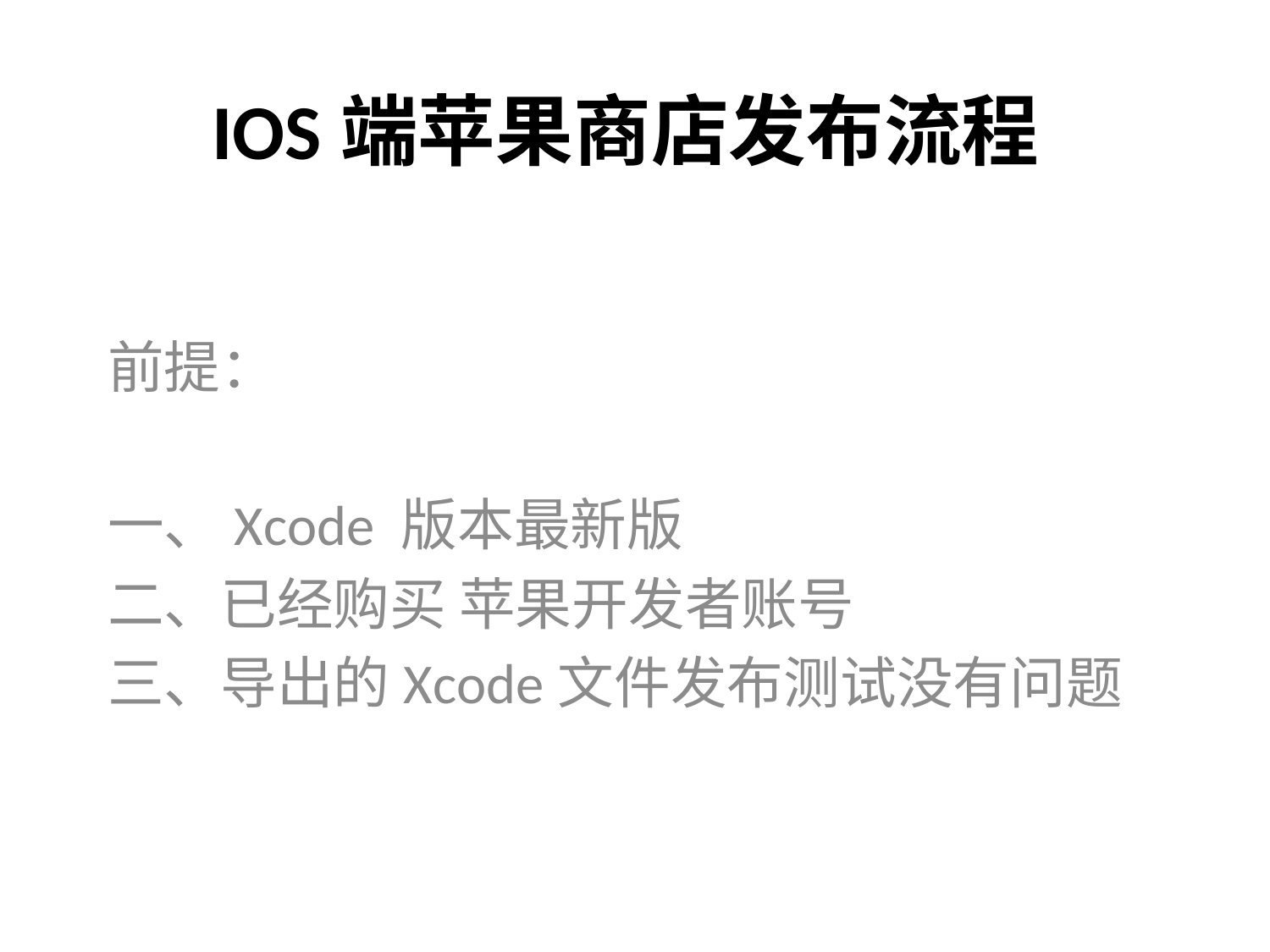

# IOS端苹果商店发布流程

前提：

一、Xcode 版本最新版
二、已经购买 苹果开发者账号
三、导出的Xcode文件发布测试没有问题